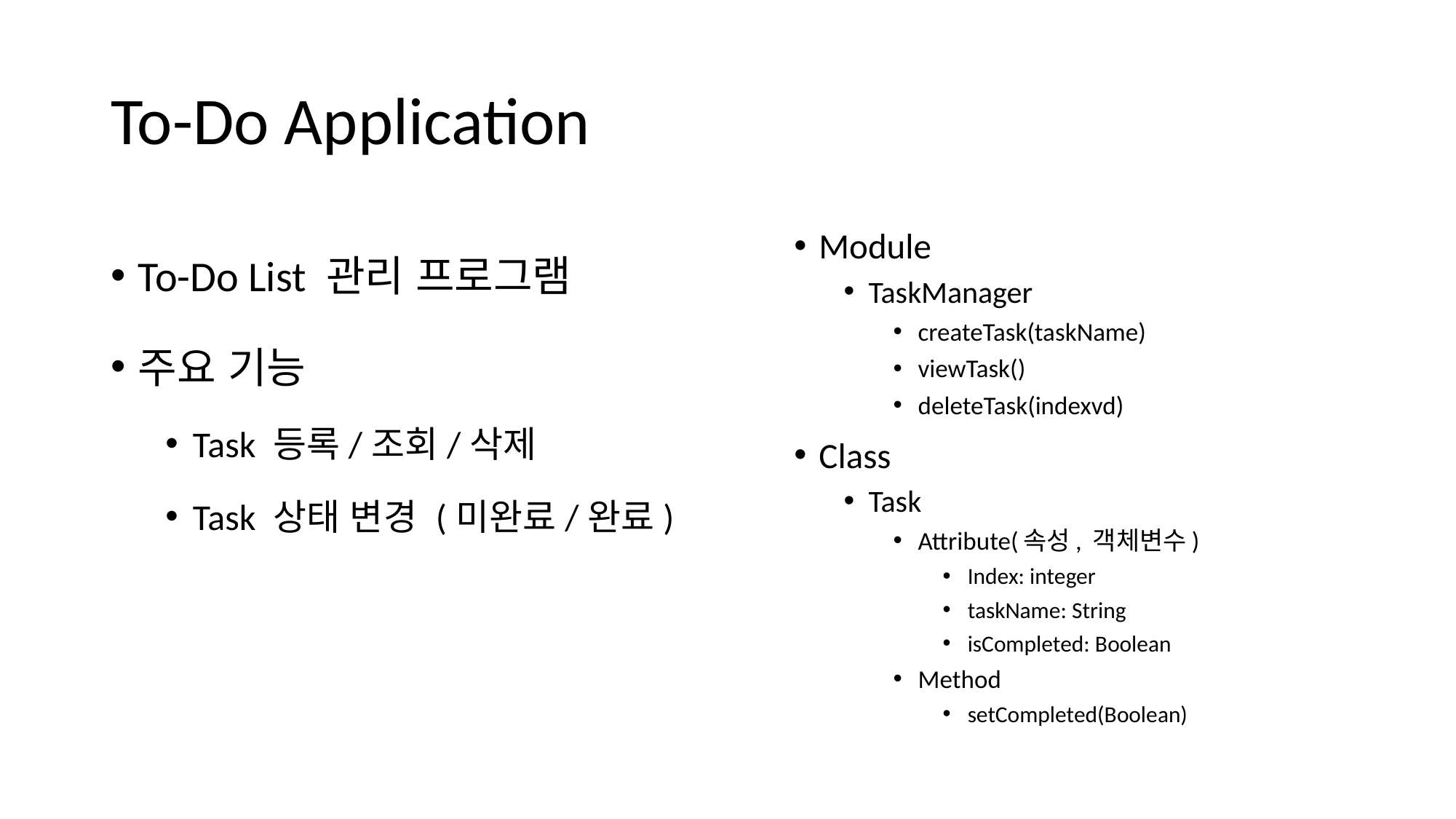

# To-Do Application
To-Do List 관리 프로그램
주요 기능
Task 등록/조회/삭제
Task 상태 변경 (미완료/완료)

Module
TaskManager
createTask(taskName)
viewTask()
deleteTask(indexvd)
Class
Task
Attribute(속성, 객체변수)
Index: integer
taskName: String
isCompleted: Boolean
Method
setCompleted(Boolean)